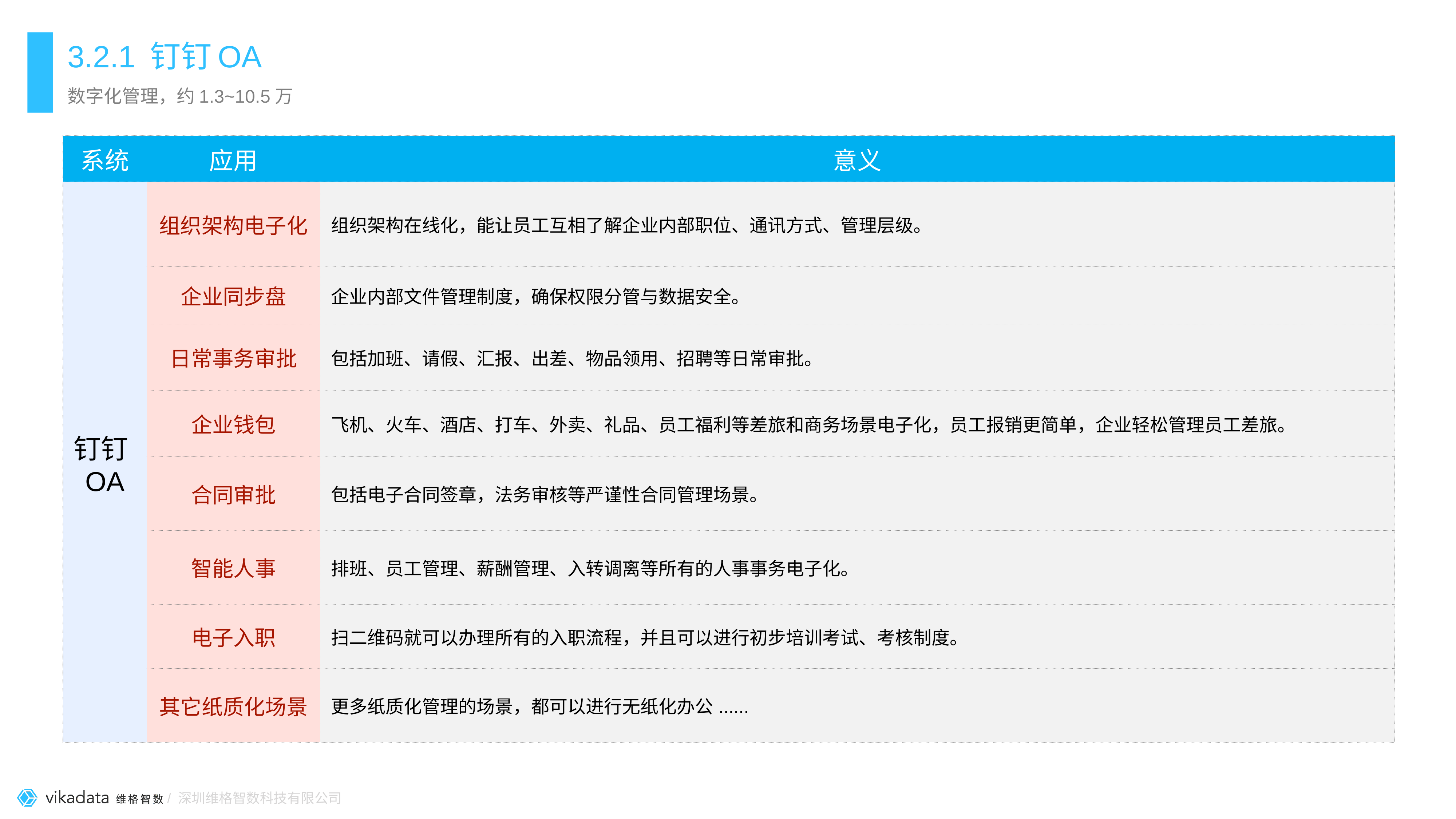

# 3.2.1 钉钉OA
数字化管理，约1.3~10.5万
| 系统 | 应用 | 意义 |
| --- | --- | --- |
| 钉钉OA | 组织架构电子化 | 组织架构在线化，能让员工互相了解企业内部职位、通讯方式、管理层级。 |
|  | 企业同步盘 | 企业内部文件管理制度，确保权限分管与数据安全。 |
|  | 日常事务审批 | 包括加班、请假、汇报、出差、物品领用、招聘等日常审批。 |
|  | 企业钱包 | 飞机、火车、酒店、打车、外卖、礼品、员工福利等差旅和商务场景电子化，员工报销更简单，企业轻松管理员工差旅。 |
|  | 合同审批 | 包括电子合同签章，法务审核等严谨性合同管理场景。 |
|  | 智能人事 | 排班、员工管理、薪酬管理、入转调离等所有的人事事务电子化。 |
|  | 电子入职 | 扫二维码就可以办理所有的入职流程，并且可以进行初步培训考试、考核制度。 |
|  | 其它纸质化场景 | 更多纸质化管理的场景，都可以进行无纸化办公...... |